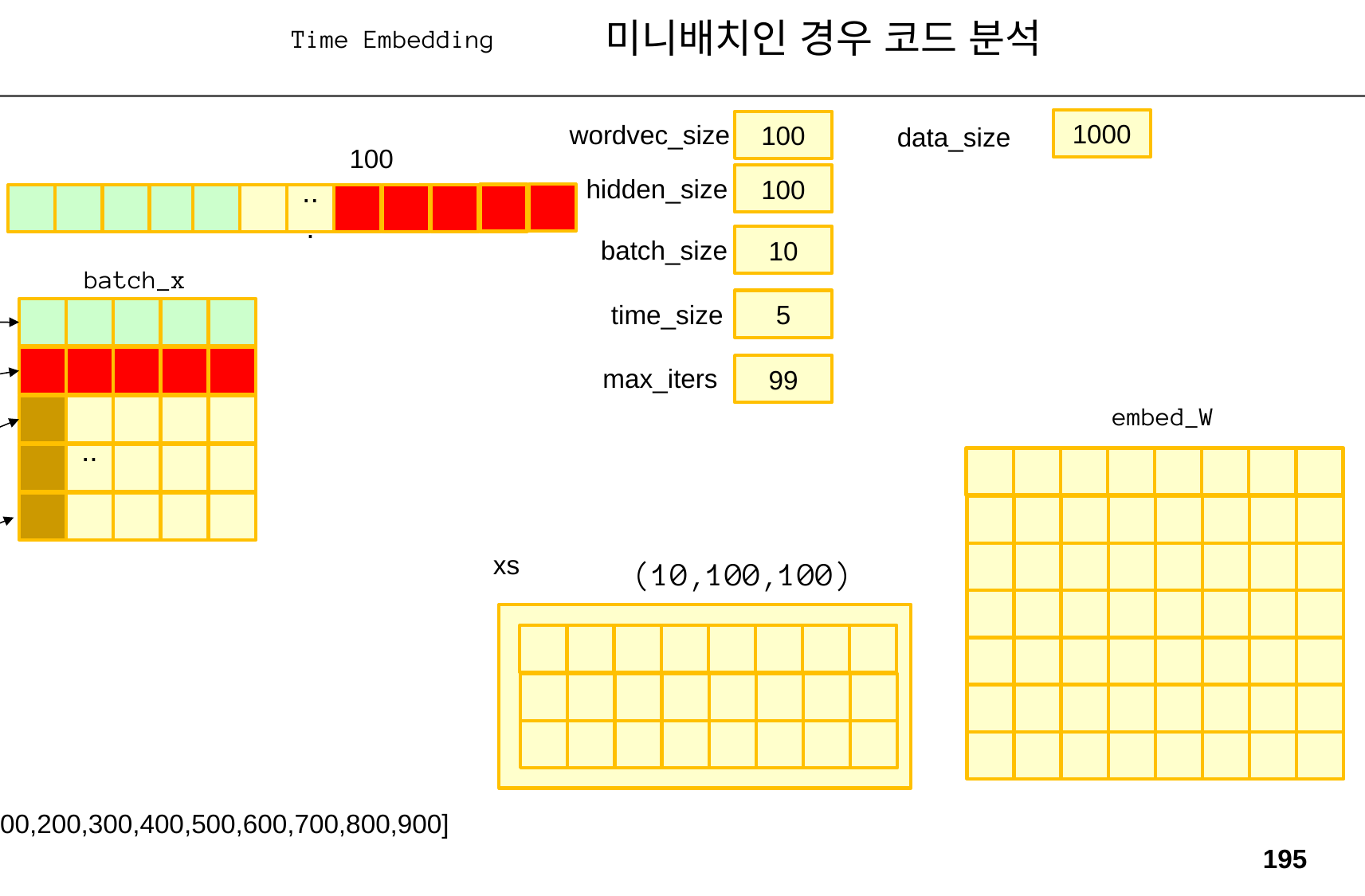

미니배치인 경우 코드 분석
Time Embedding
1000
100
wordvec_size
data_size
copus
100
100
hidden_size
xs

...

(10,5)
10
batch_size
batch_x
5
time_size
xs
0

xs
100
99
max_iters
embed_W

xs
200

...

xs
900
xs

(10,100,100)

offsets=[0,100,200,300,400,500,600,700,800,900]